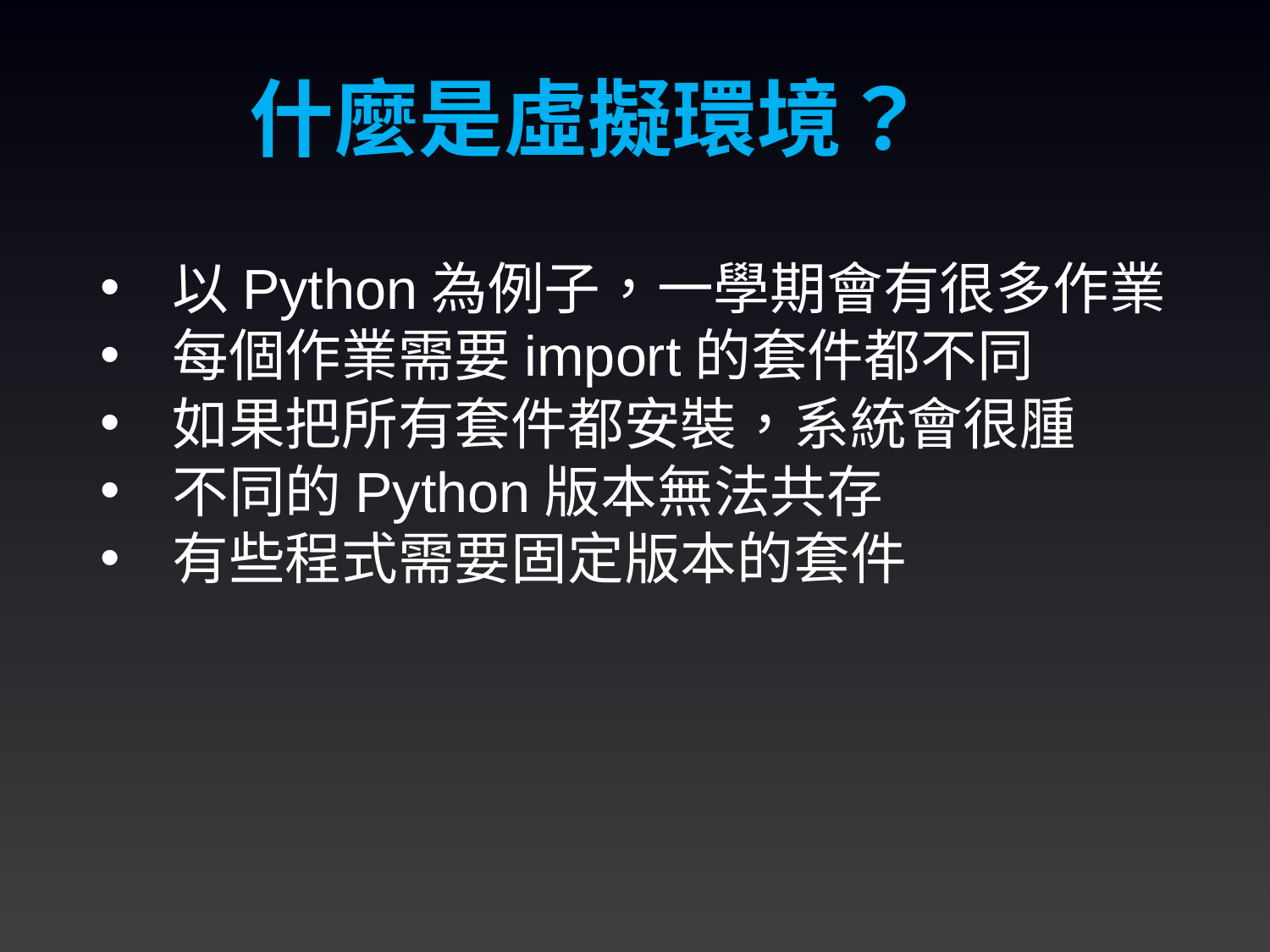

什麼是虛擬環境？
以Python為例子，一學期會有很多作業
每個作業需要import的套件都不同
如果把所有套件都安裝，系統會很腫
不同的Python版本無法共存
有些程式需要固定版本的套件